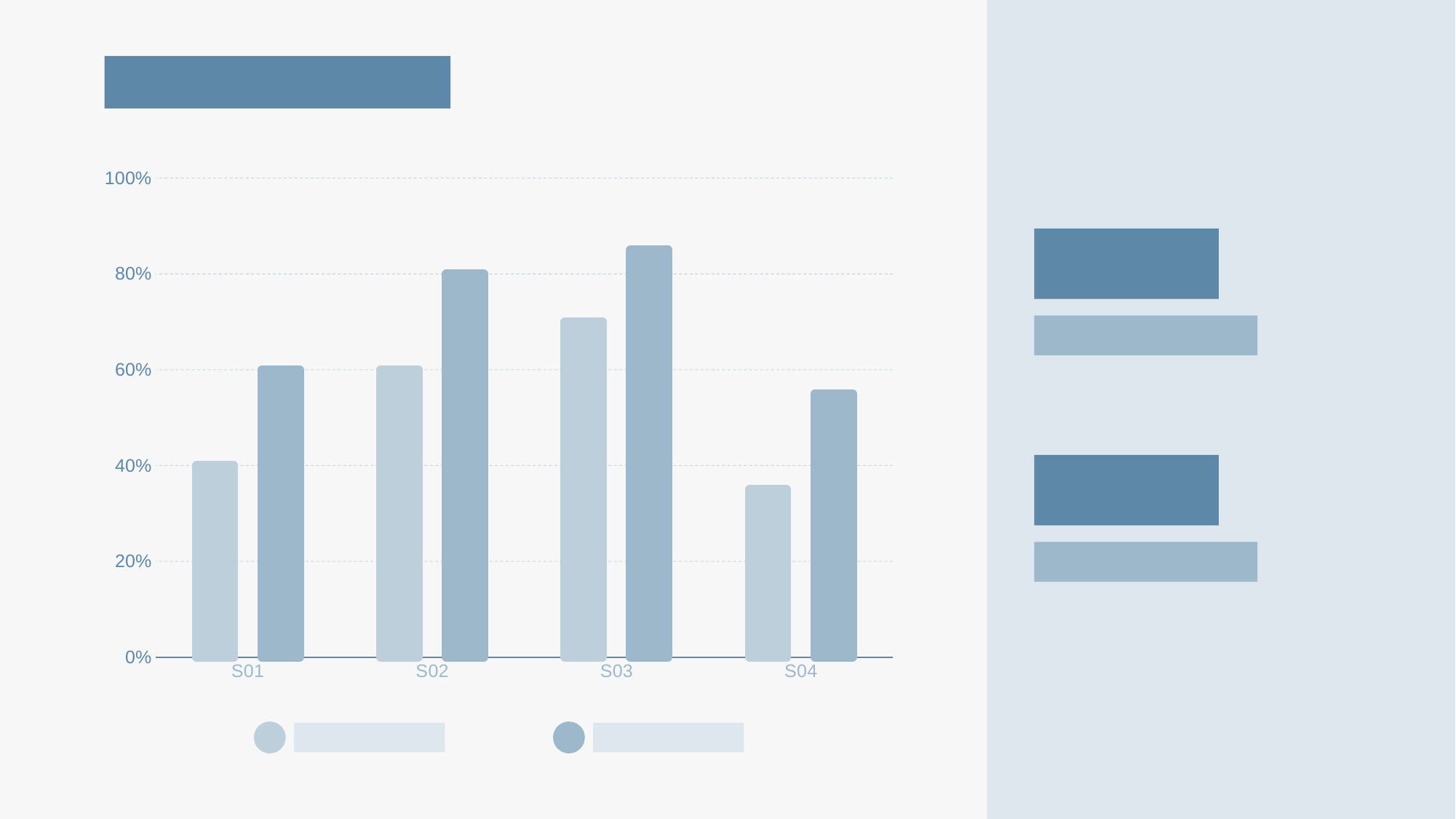

### Chart

| Category | 系列 1 | 系列 2 |
|---|---|---|
| S01 | 0.4 | 0.6 |
| S02 | 0.6 | 0.8 |
| S03 | 0.7 | 0.85 |
| S04 | 0.35 | 0.55 |